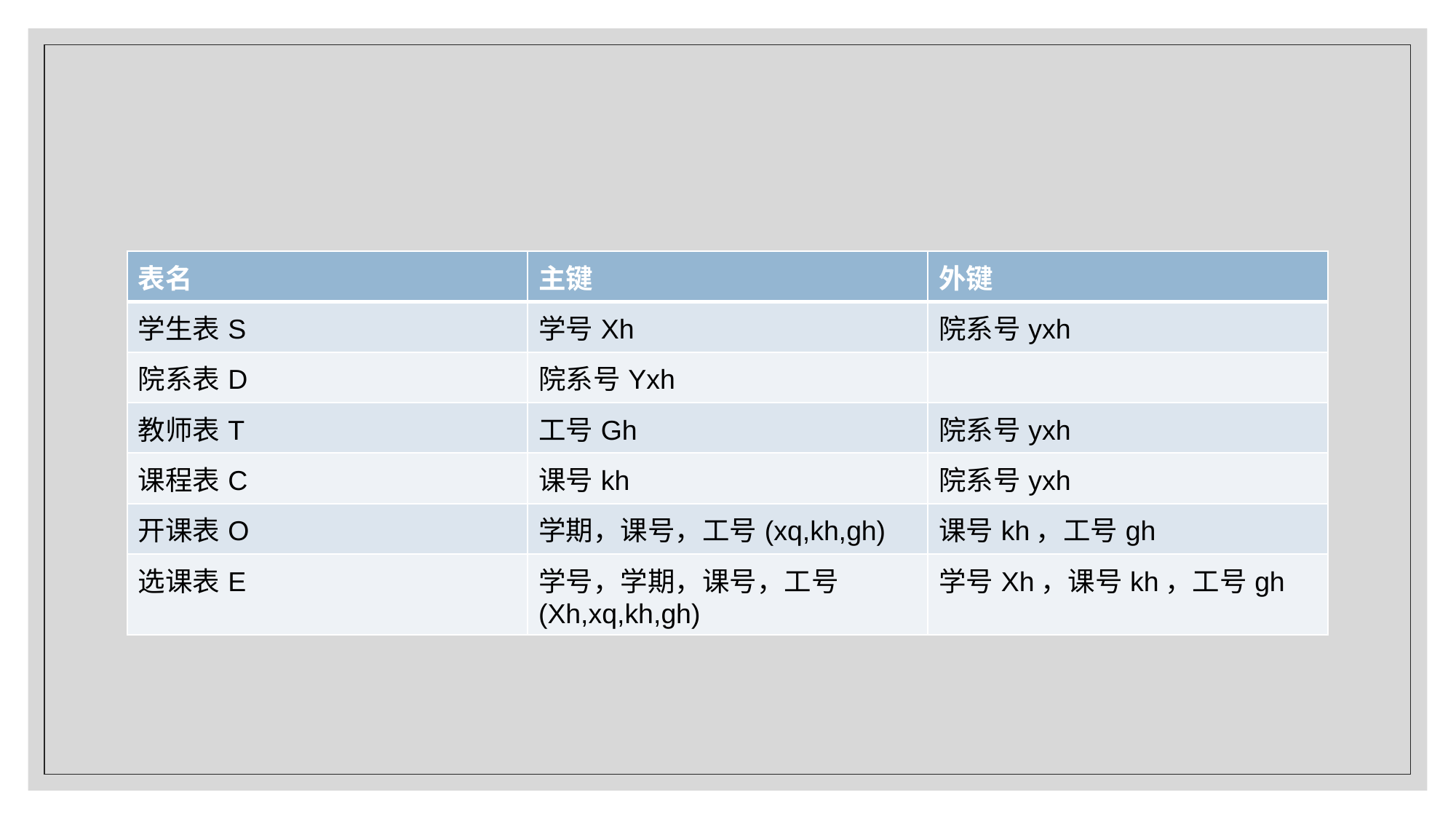

| 表名 | 主键 | 外键 |
| --- | --- | --- |
| 学生表S | 学号Xh | 院系号yxh |
| 院系表D | 院系号Yxh |  |
| 教师表T | 工号Gh | 院系号yxh |
| 课程表C | 课号kh | 院系号yxh |
| 开课表O | 学期，课号，工号(xq,kh,gh) | 课号kh，工号gh |
| 选课表E | 学号，学期，课号，工号(Xh,xq,kh,gh) | 学号Xh，课号kh，工号gh |